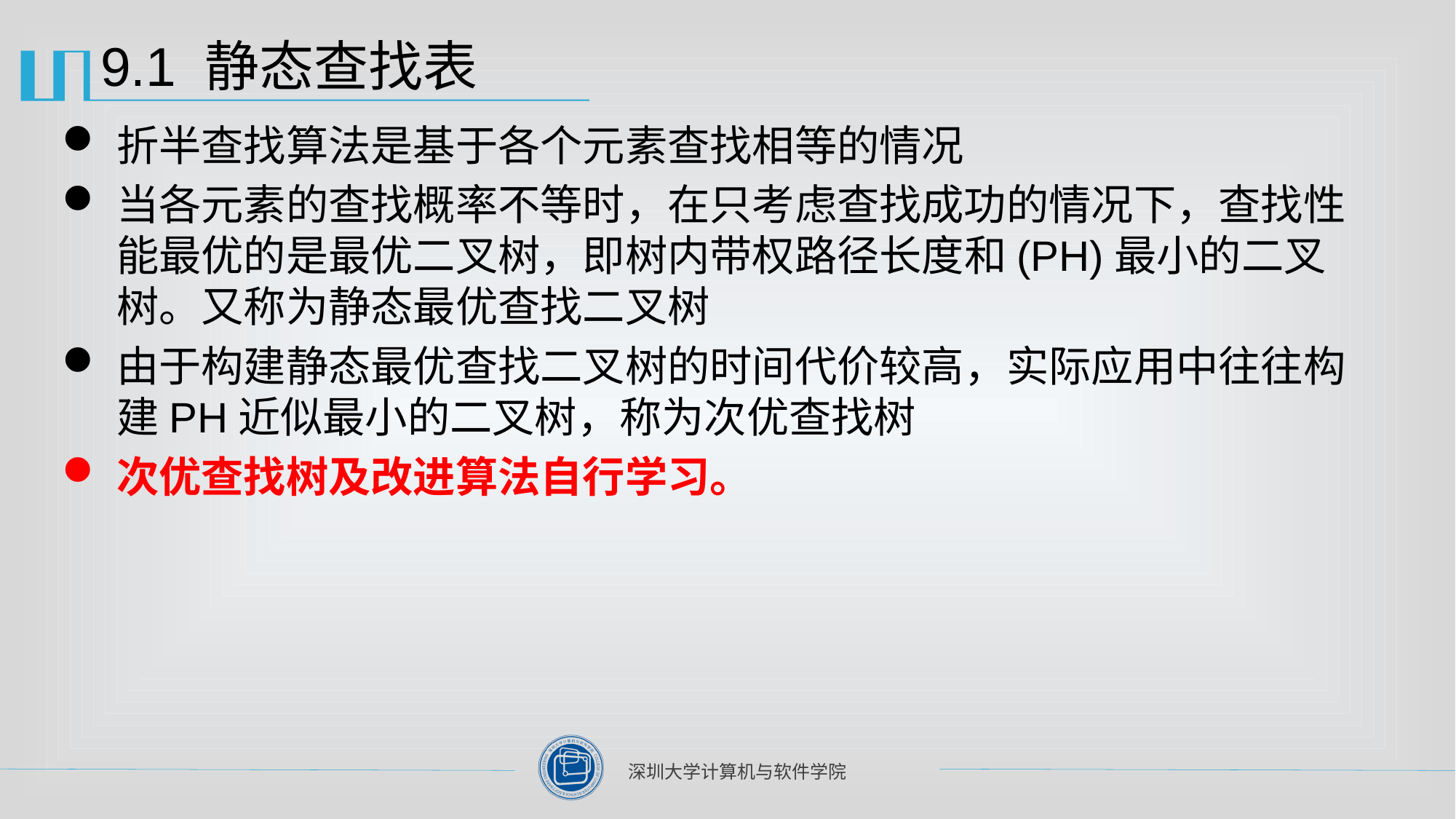

# 9.1 静态查找表
折半查找算法是基于各个元素查找相等的情况
当各元素的查找概率不等时，在只考虑查找成功的情况下，查找性能最优的是最优二叉树，即树内带权路径长度和(PH)最小的二叉树。又称为静态最优查找二叉树
由于构建静态最优查找二叉树的时间代价较高，实际应用中往往构建PH近似最小的二叉树，称为次优查找树
次优查找树及改进算法自行学习。

28